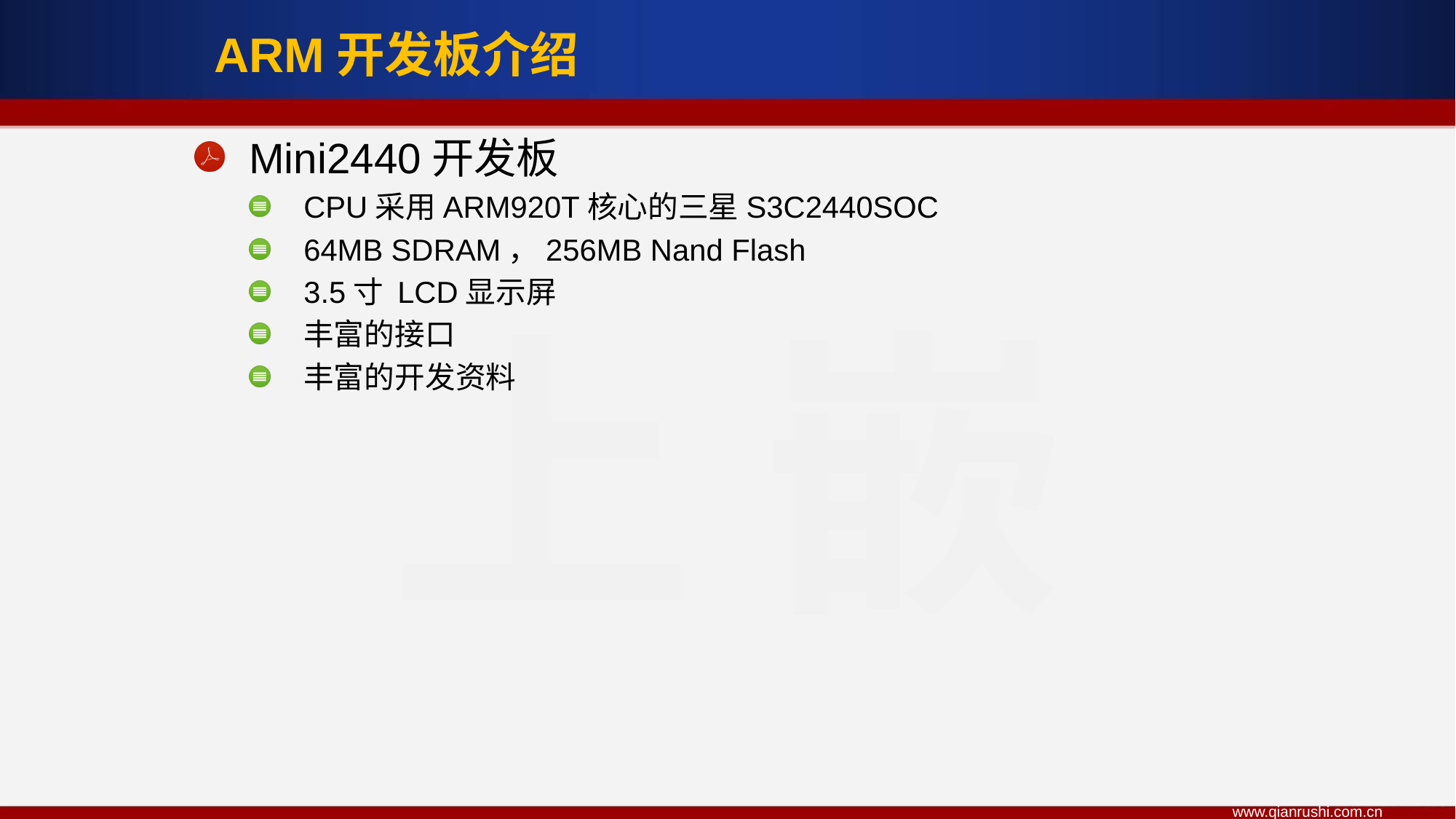

ARM开发板介绍
Mini2440开发板
CPU采用ARM920T核心的三星S3C2440SOC
64MB SDRAM，256MB Nand Flash
3.5寸 LCD显示屏
丰富的接口
丰富的开发资料